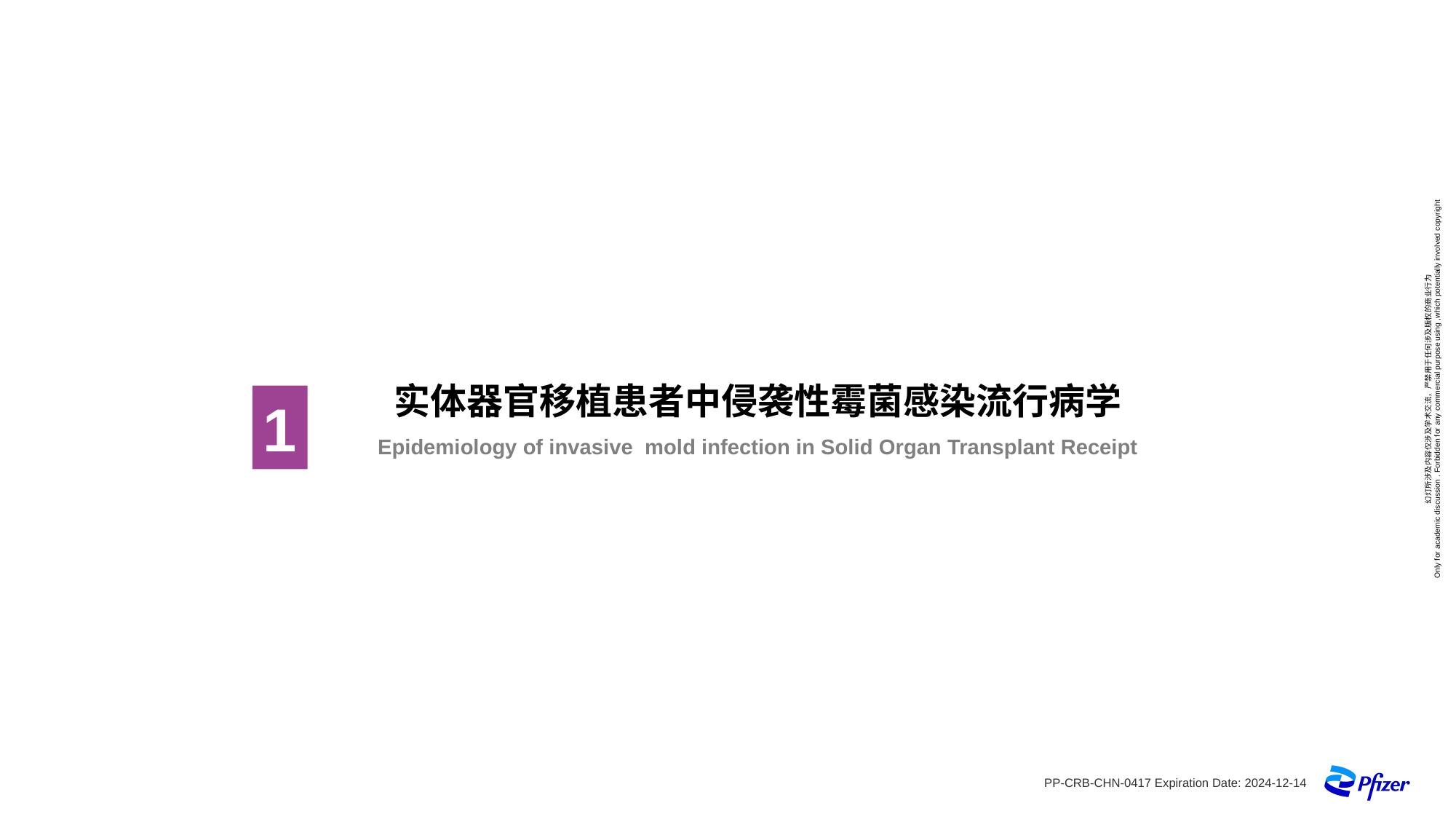

实体器官移植患者中侵袭性霉菌感染流行病学
1
Epidemiology of invasive  mold infection in Solid Organ Transplant Receipt